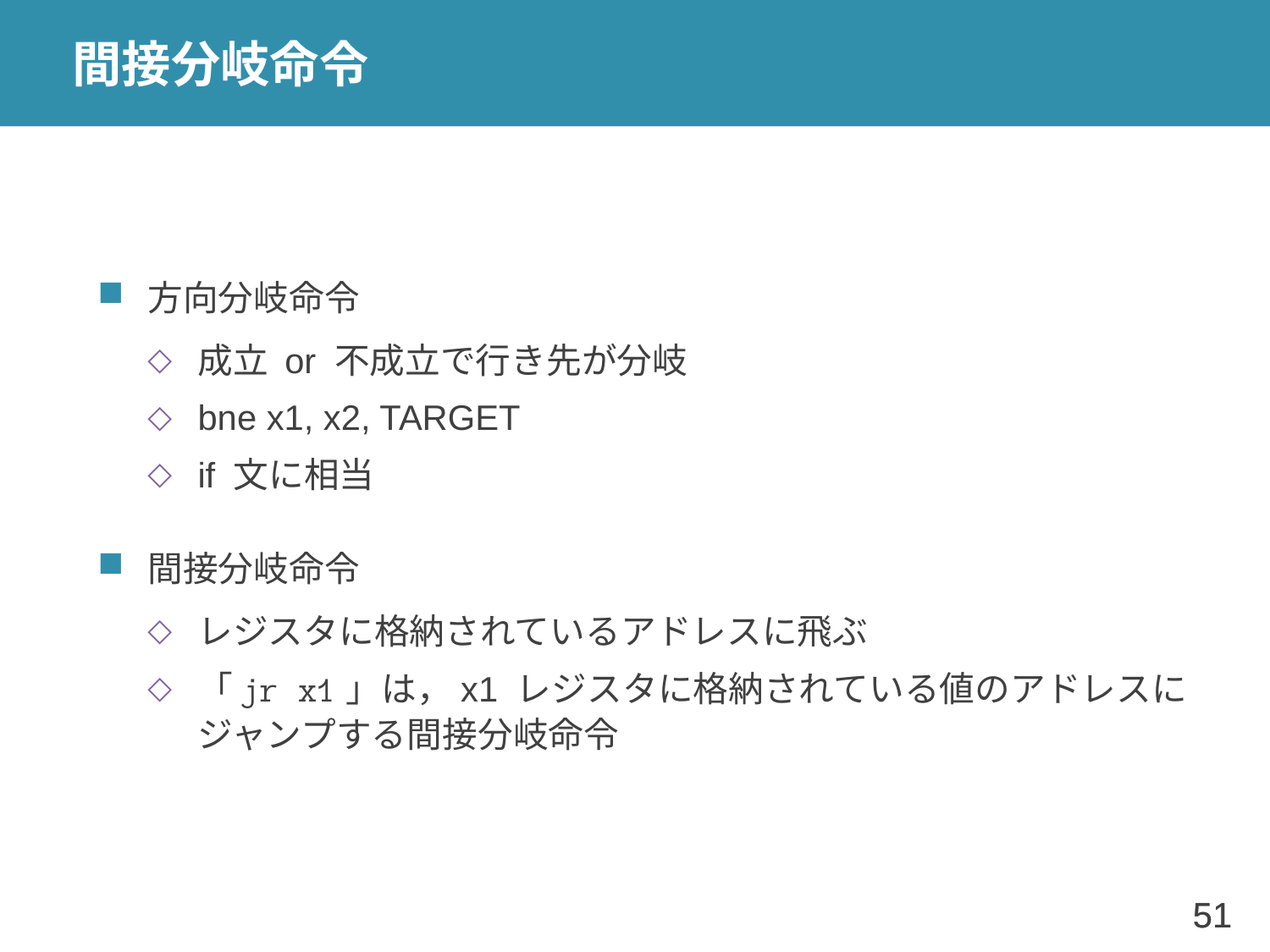

# 間接分岐命令
方向分岐命令
成立 or 不成立で行き先が分岐
bne x1, x2, TARGET
if 文に相当
間接分岐命令
レジスタに格納されているアドレスに飛ぶ
「jr x1」は，x1 レジスタに格納されている値のアドレスにジャンプする間接分岐命令